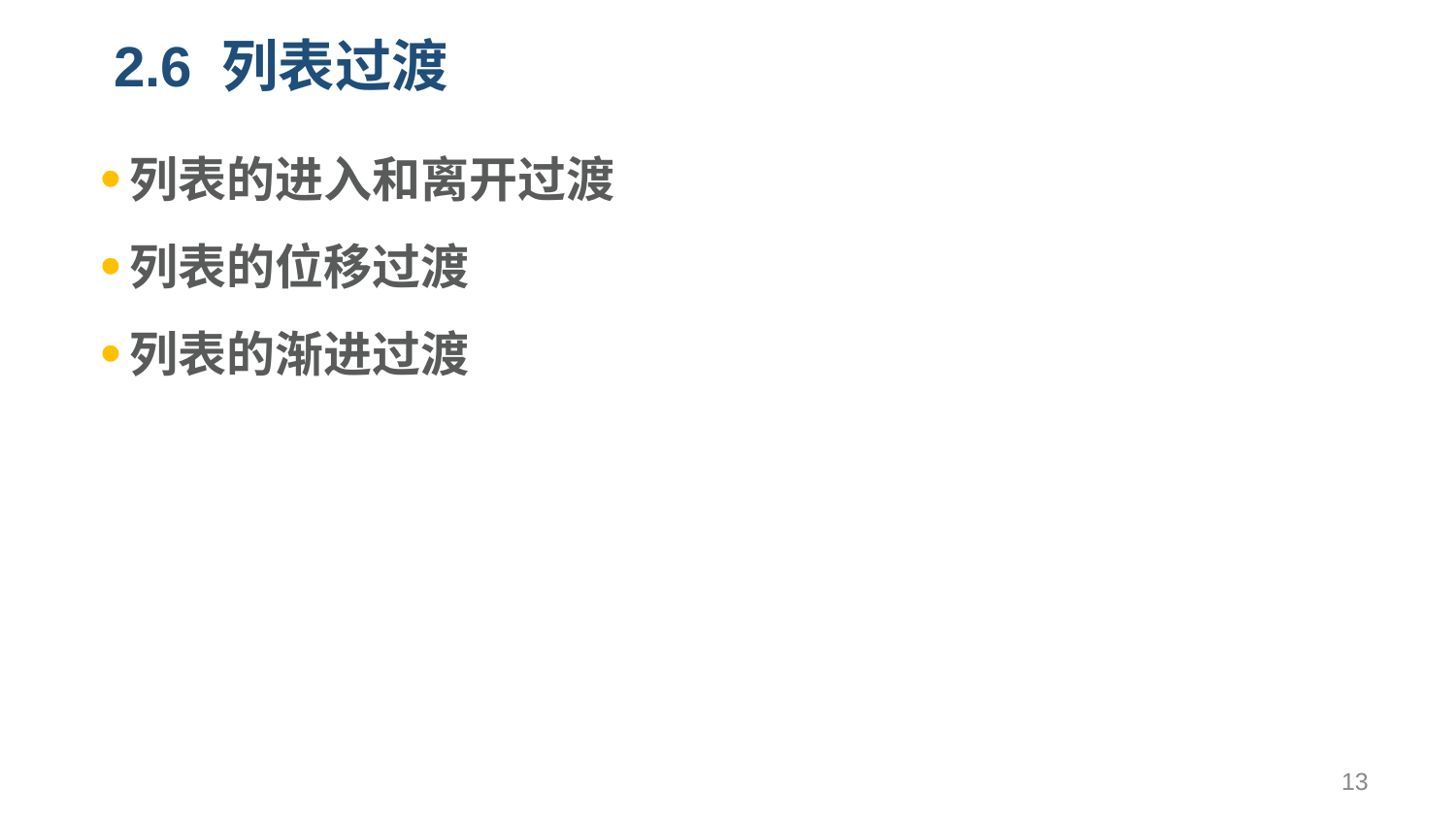

# 2.6 列表过渡
列表的进入和离开过渡
列表的位移过渡
列表的渐进过渡
13